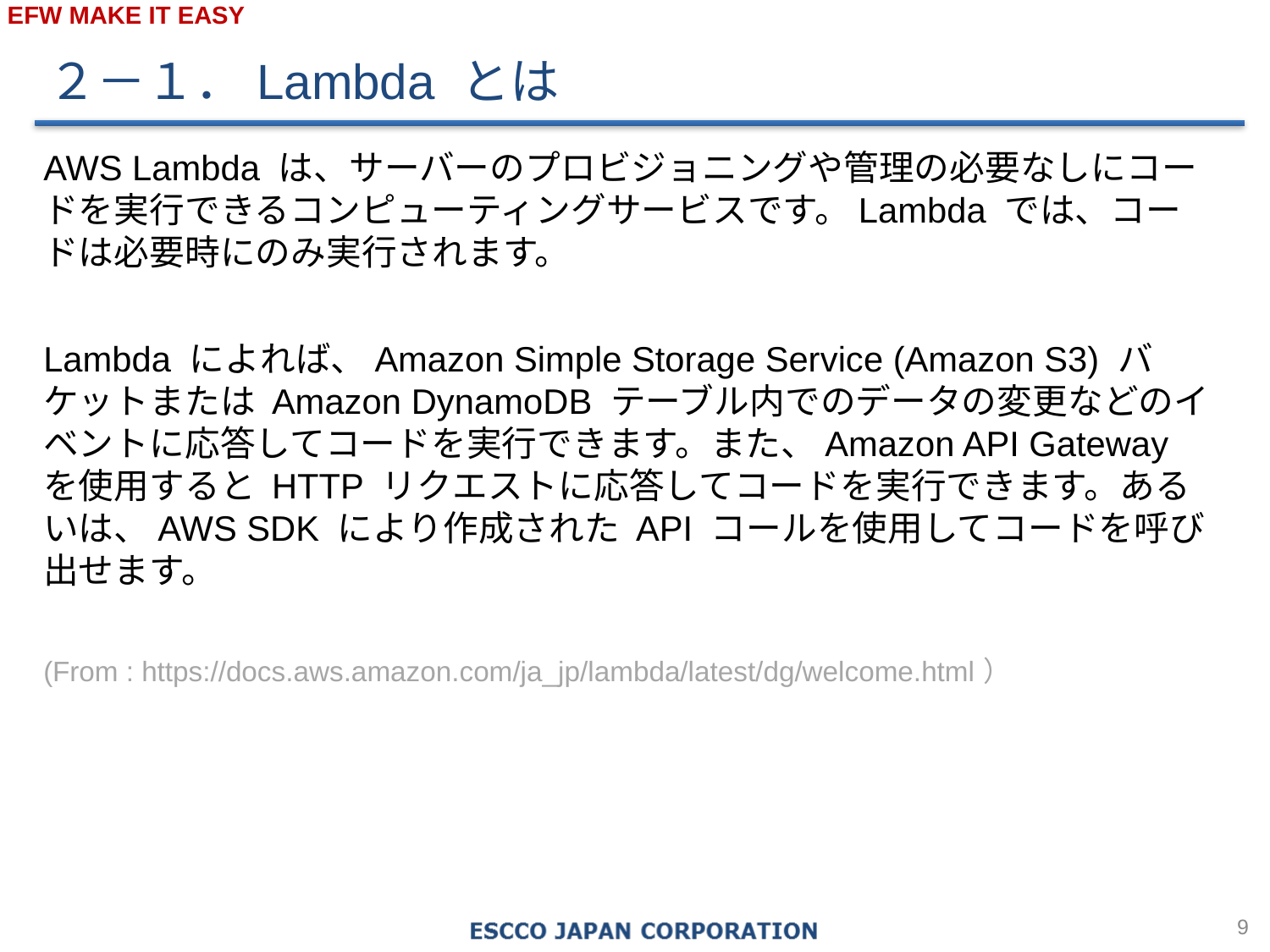

２－１．Lambda とは
AWS Lambda は、サーバーのプロビジョニングや管理の必要なしにコードを実行できるコンピューティングサービスです。Lambda では、コードは必要時にのみ実行されます。

Lambda によれば、Amazon Simple Storage Service (Amazon S3) バケットまたは Amazon DynamoDB テーブル内でのデータの変更などのイベントに応答してコードを実行できます。また、Amazon API Gateway を使用すると HTTP リクエストに応答してコードを実行できます。あるいは、AWS SDK により作成された API コールを使用してコードを呼び出せます。

(From : https://docs.aws.amazon.com/ja_jp/lambda/latest/dg/welcome.html）
9